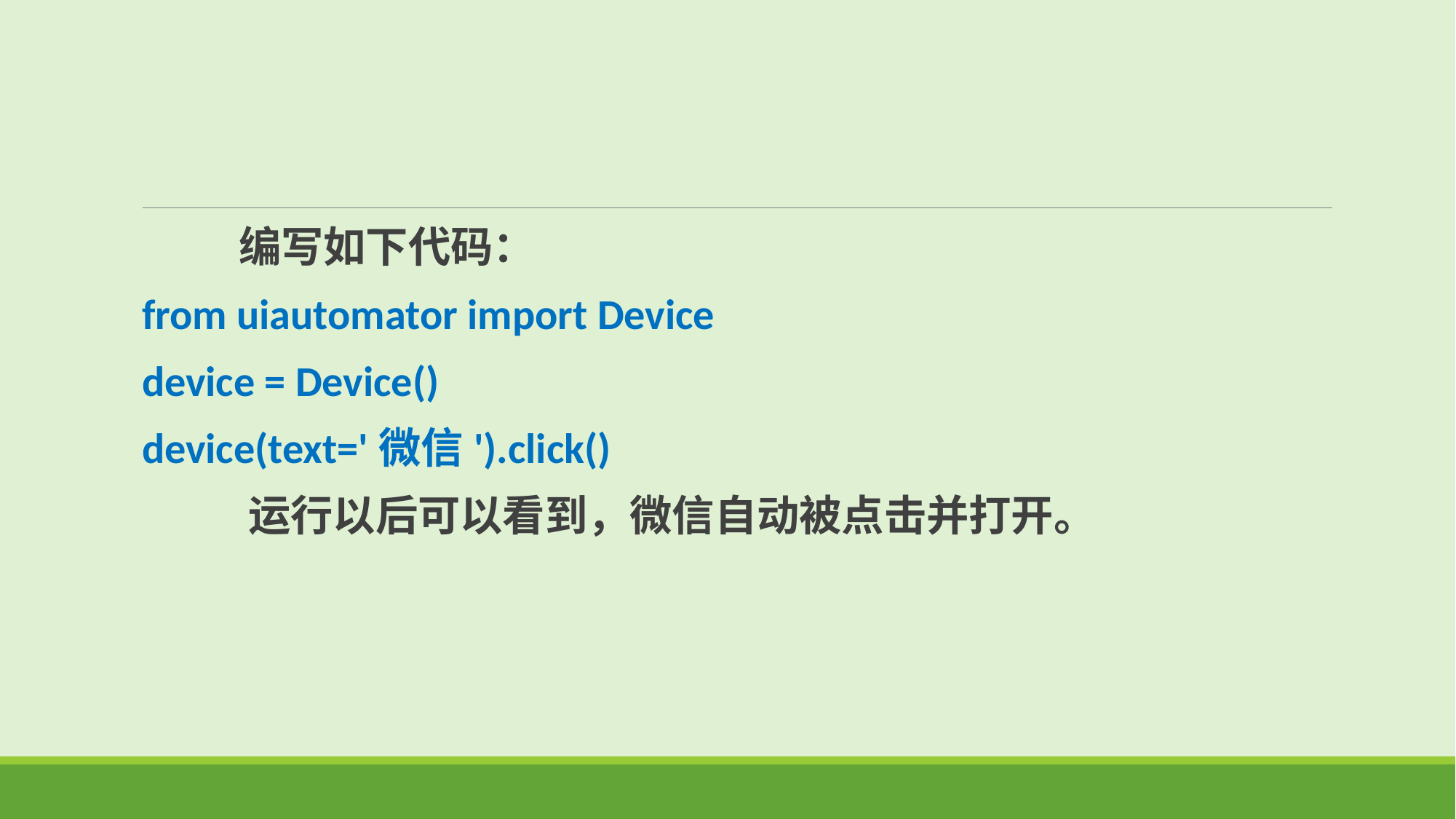

编写如下代码：
from uiautomator import Device
device = Device()
device(text='微信').click()
          运行以后可以看到，微信自动被点击并打开。